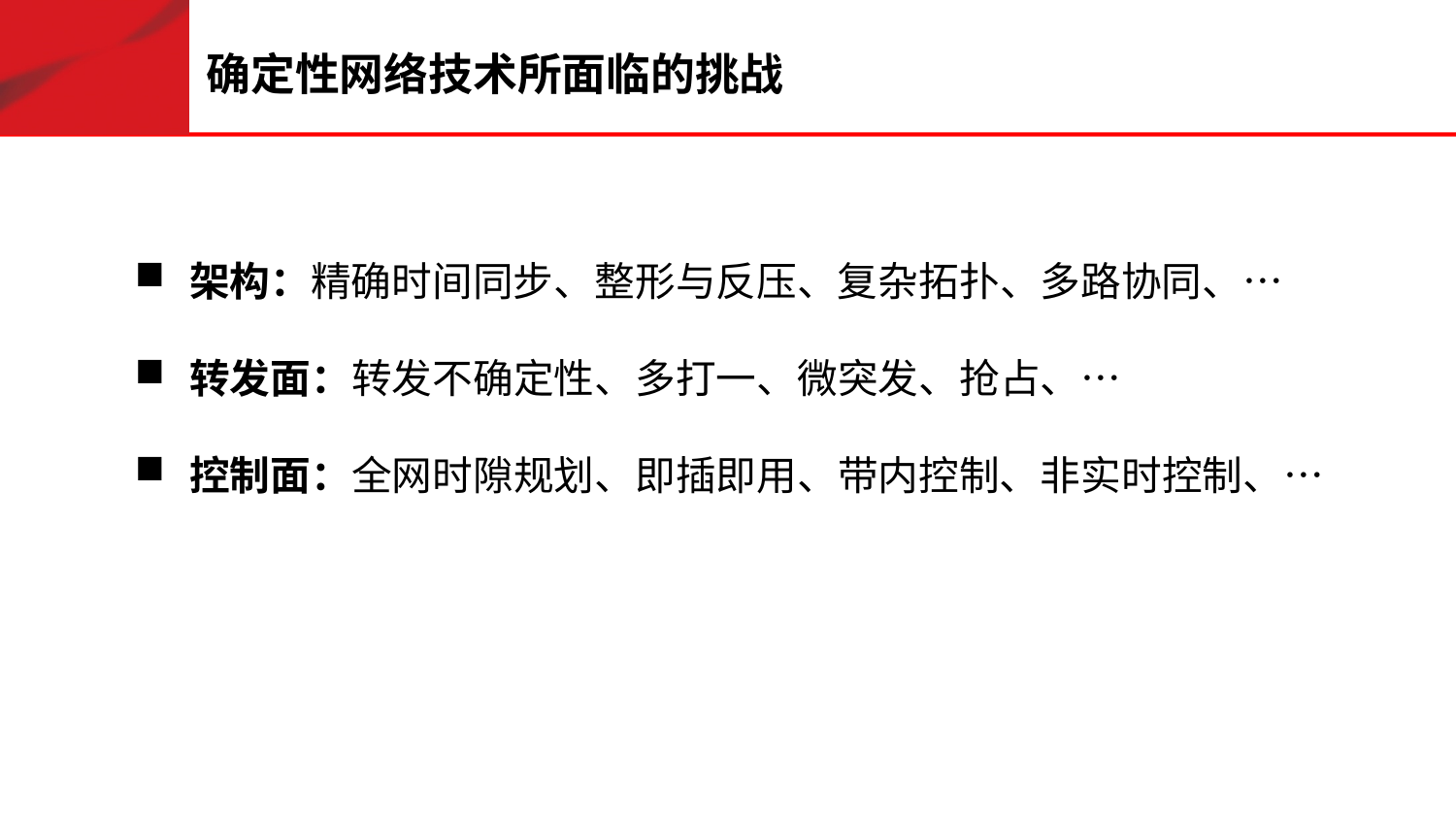

# 确定性网络技术所面临的挑战
架构：精确时间同步、整形与反压、复杂拓扑、多路协同、…

转发面：转发不确定性、多打一、微突发、抢占、…

控制面：全网时隙规划、即插即用、带内控制、非实时控制、…